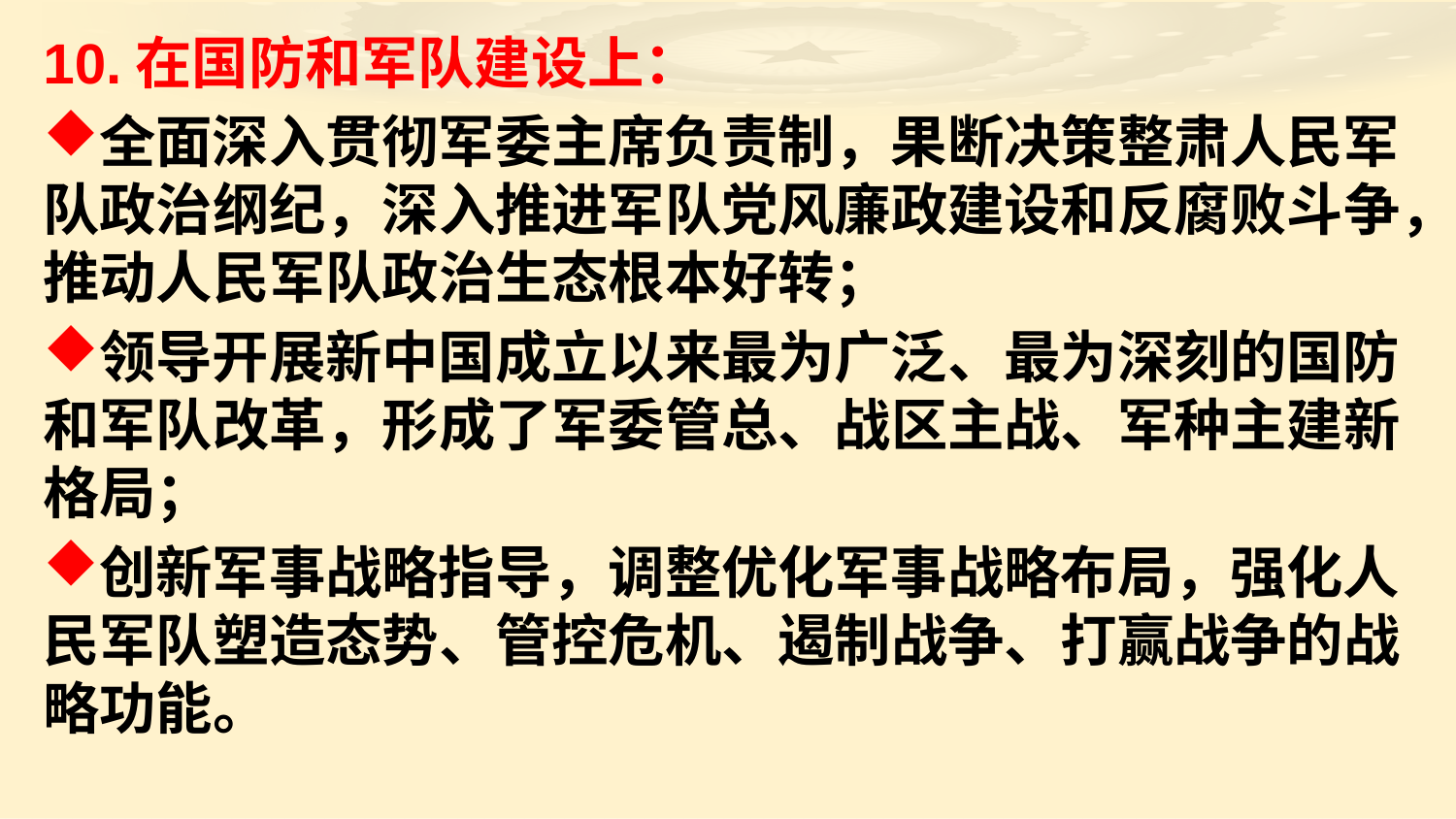

10.在国防和军队建设上：
全面深入贯彻军委主席负责制，果断决策整肃人民军队政治纲纪，深入推进军队党风廉政建设和反腐败斗争，推动人民军队政治生态根本好转；
领导开展新中国成立以来最为广泛、最为深刻的国防和军队改革，形成了军委管总、战区主战、军种主建新格局；
创新军事战略指导，调整优化军事战略布局，强化人民军队塑造态势、管控危机、遏制战争、打赢战争的战略功能。